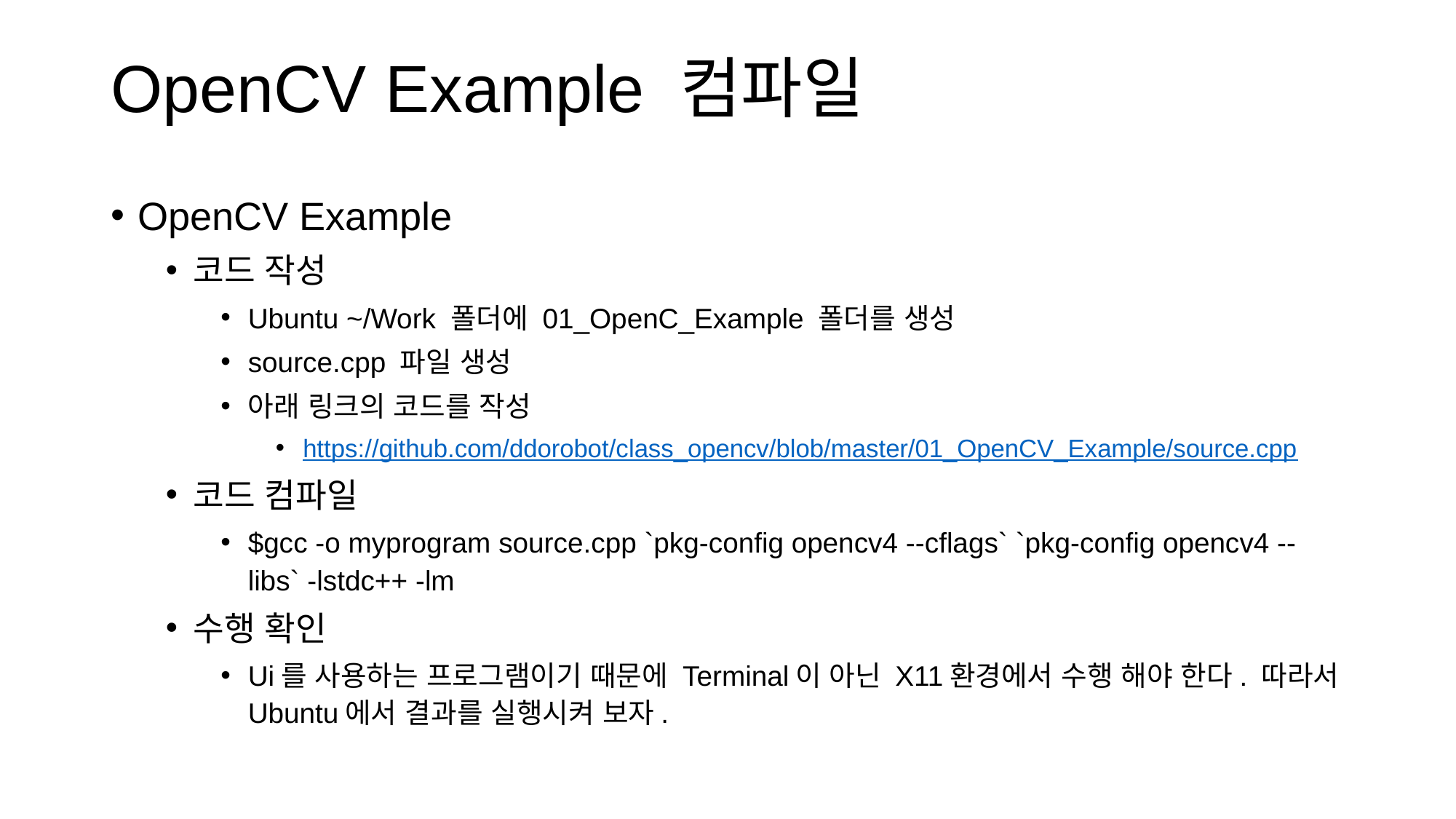

# OpenCV Example 컴파일
OpenCV Example
코드 작성
Ubuntu ~/Work 폴더에 01_OpenC_Example 폴더를 생성
source.cpp 파일 생성
아래 링크의 코드를 작성
https://github.com/ddorobot/class_opencv/blob/master/01_OpenCV_Example/source.cpp
코드 컴파일
$gcc -o myprogram source.cpp `pkg-config opencv4 --cflags` `pkg-config opencv4 --libs` -lstdc++ -lm
수행 확인
Ui를 사용하는 프로그램이기 때문에 Terminal이 아닌 X11환경에서 수행 해야 한다. 따라서 Ubuntu에서 결과를 실행시켜 보자.